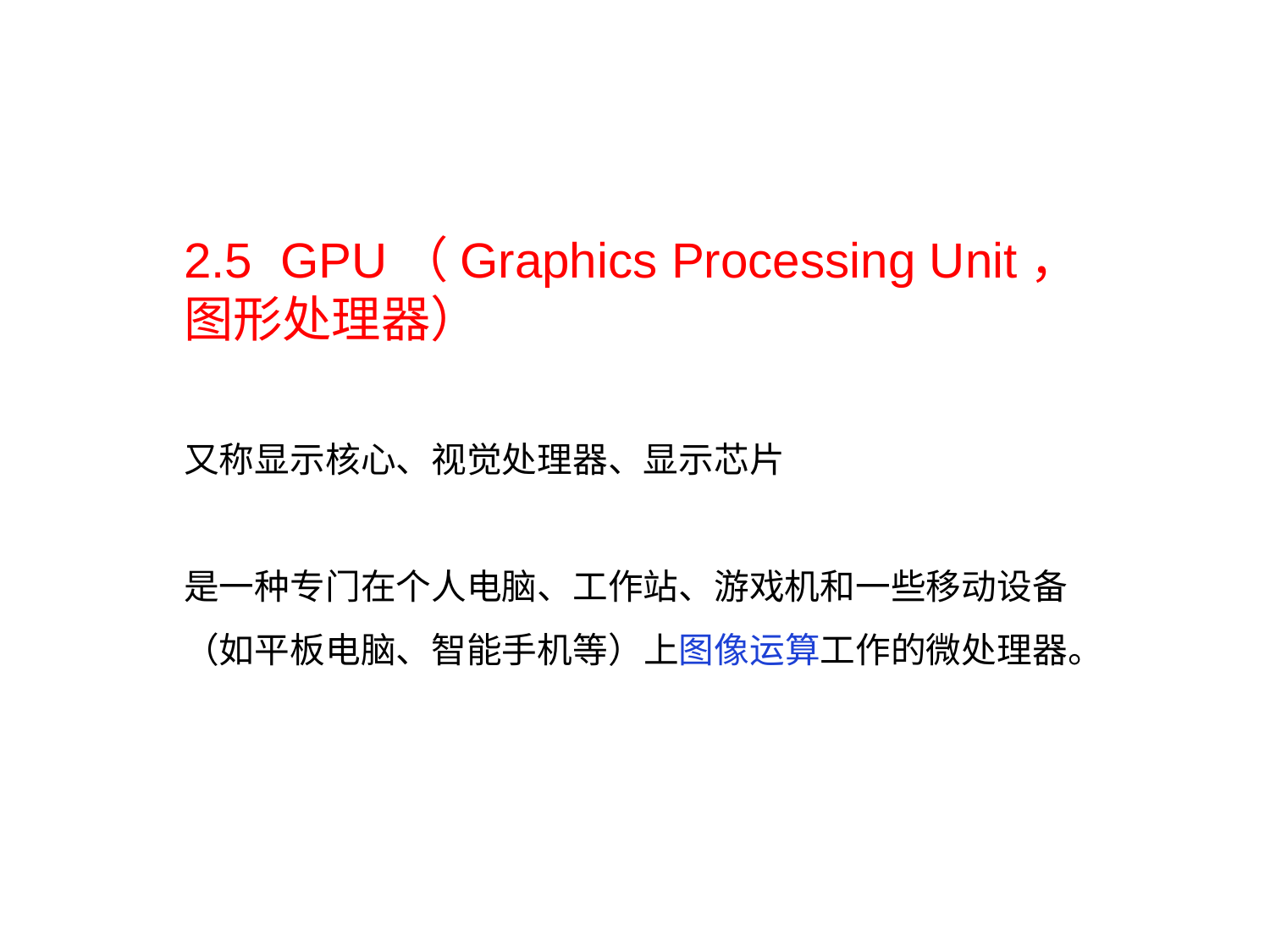

2.5  GPU（Graphics Processing Unit，图形处理器）

又称显示核心、视觉处理器、显示芯片

是一种专门在个人电脑、工作站、游戏机和一些移动设备（如平板电脑、智能手机等）上图像运算工作的微处理器。